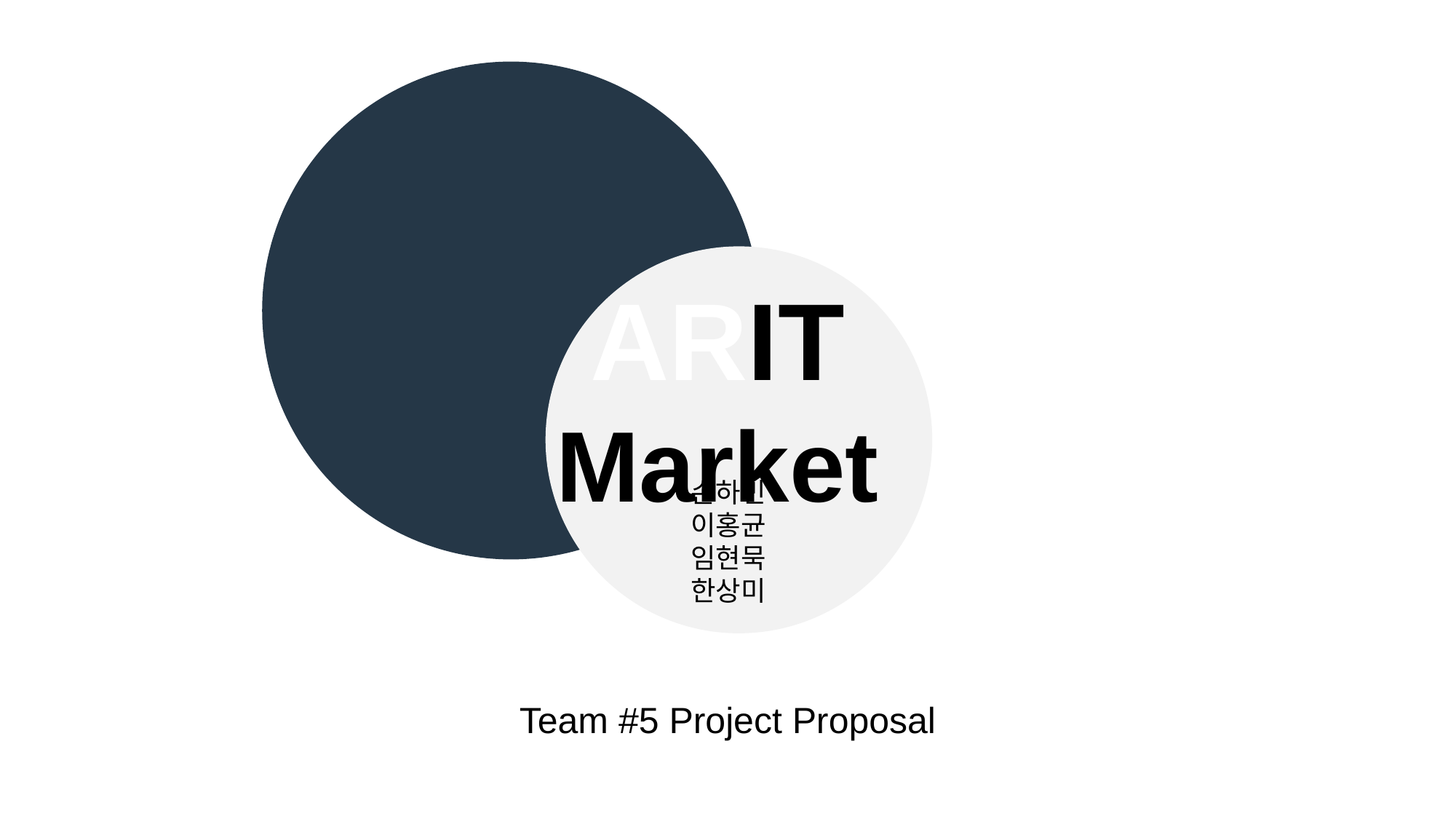

ARIT Market
손하민
이홍균
임현묵
한상미
Team #5 Project Proposal